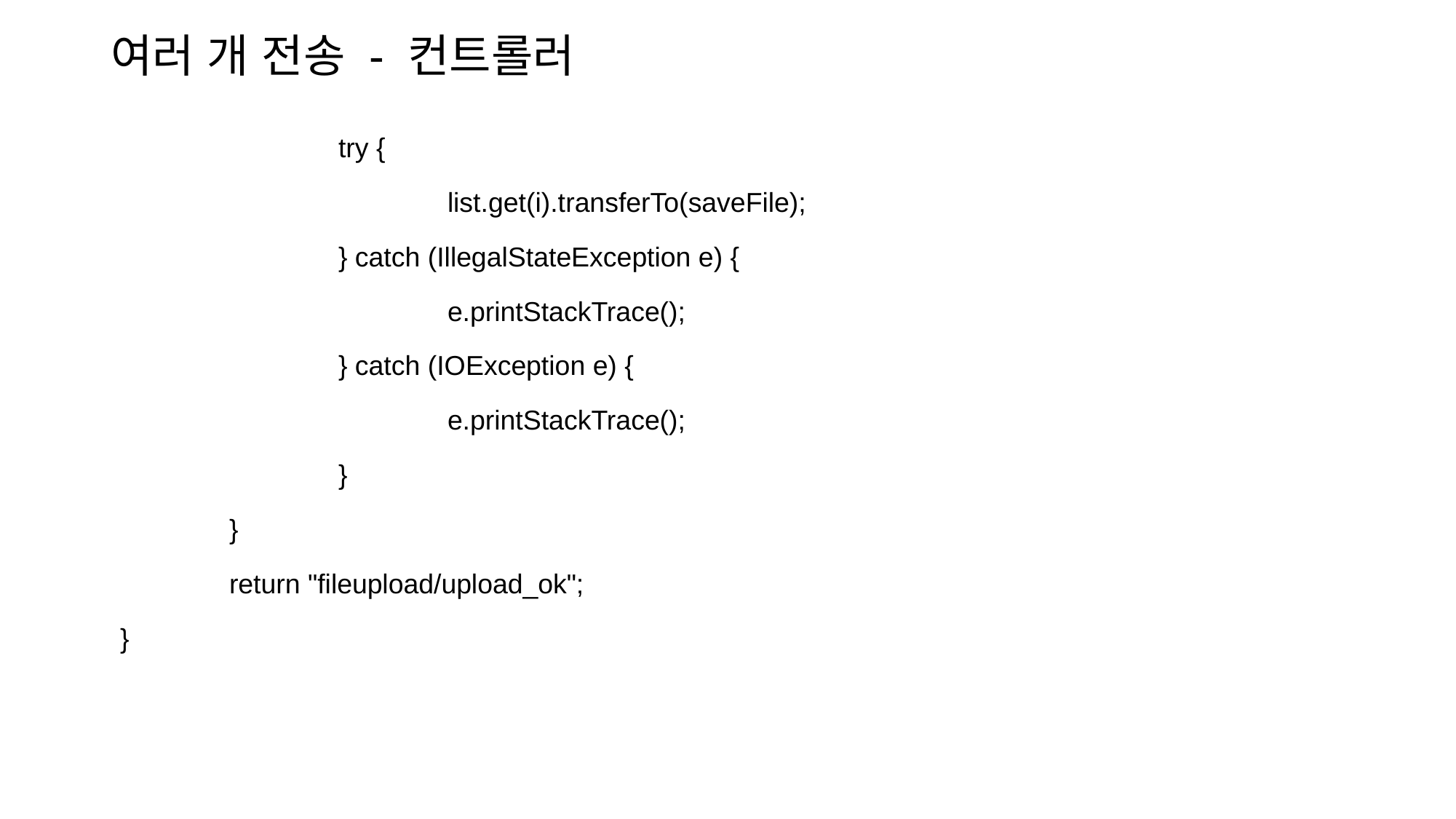

# 여러 개 전송 - 컨트롤러
		try {
			list.get(i).transferTo(saveFile);
		} catch (IllegalStateException e) {
			e.printStackTrace();
		} catch (IOException e) {
			e.printStackTrace();
		}
	}
	return "fileupload/upload_ok";
}